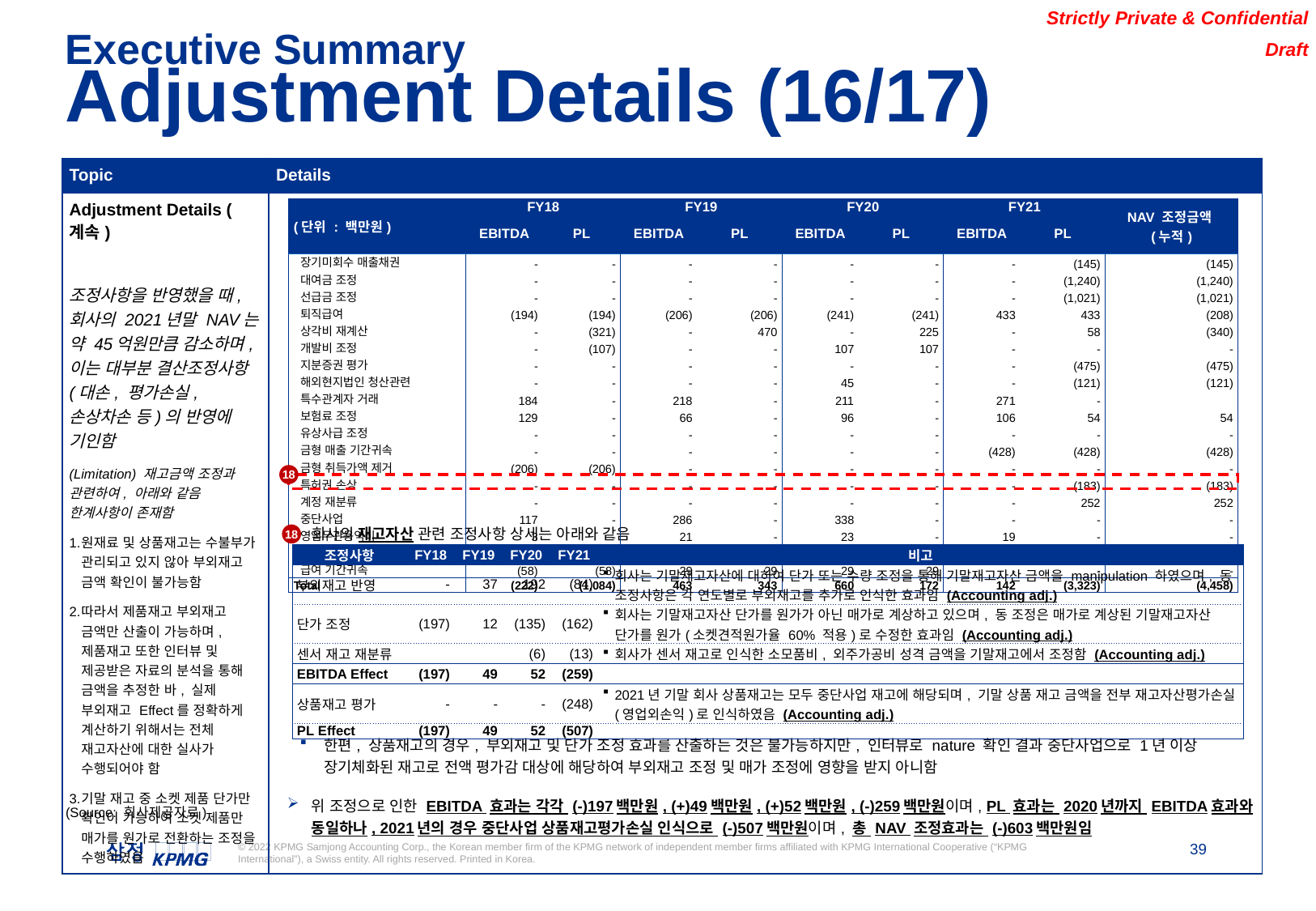

Executive Summary
Adjustment Details (16/17)
| Topic | Details |
| --- | --- |
| Adjustment Details (계속) 조정사항을 반영했을 때, 회사의 2021년말 NAV는 약 45억원만큼 감소하며, 이는 대부분 결산조정사항(대손, 평가손실, 손상차손 등)의 반영에 기인함 (Limitation) 재고금액 조정과 관련하여, 아래와 같음 한계사항이 존재함 원재료 및 상품재고는 수불부가 관리되고 있지 않아 부외재고 금액 확인이 불가능함 따라서 제품재고 부외재고 금액만 산출이 가능하며, 제품재고 또한 인터뷰 및 제공받은 자료의 분석을 통해 금액을 추정한 바, 실제 부외재고 Effect를 정확하게 계산하기 위해서는 전체 재고자산에 대한 실사가 수행되어야 함 기말 재고 중 소켓 제품 단가만 확인이 가능하여 소켓 제품만 매가를 원가로 전환하는 조정을 수행하였음 | 회사의 재고자산 관련 조정사항 상세는 아래와 같음 한편, 상품재고의 경우, 부외재고 및 단가 조정 효과를 산출하는 것은 불가능하지만, 인터뷰로 nature 확인 결과 중단사업으로 1년 이상 장기체화된 재고로 전액 평가감 대상에 해당하여 부외재고 조정 및 매가 조정에 영향을 받지 아니함 위 조정으로 인한 EBITDA 효과는 각각 (-)197백만원, (+)49백만원, (+)52백만원, (-)259백만원이며, PL 효과는 2020년까지 EBITDA효과와 동일하나, 2021년의 경우 중단사업 상품재고평가손실 인식으로 (-)507백만원이며, 총 NAV 조정효과는 (-)603백만원임 |
| (단위 : 백만원) | FY18 |  | FY19 |  | FY20 |  | FY21 |  | NAV 조정금액 (누적) |
| --- | --- | --- | --- | --- | --- | --- | --- | --- | --- |
|  | EBITDA | PL | EBITDA | PL | EBITDA | PL | EBITDA | PL |  |
| 장기미회수 매출채권 | - | - | - | - | - | - | - | (145) | (145) |
| 대여금 조정 | - | - | - | - | - | - | - | (1,240) | (1,240) |
| 선급금 조정 | - | - | - | - | - | - | - | (1,021) | (1,021) |
| 퇴직급여 | (194) | (194) | (206) | (206) | (241) | (241) | 433 | 433 | (208) |
| 상각비 재계산 | - | (321) | - | 470 | - | 225 | - | 58 | (340) |
| 개발비 조정 | - | (107) | - | - | 107 | 107 | - | - | - |
| 지분증권 평가 | - | - | - | - | - | - | - | (475) | (475) |
| 해외현지법인 청산관련 | - | - | - | - | 45 | - | - | (121) | (121) |
| 특수관계자 거래 | 184 | - | 218 | - | 211 | - | 271 | - |  |
| 보험료 조정 | 129 | - | 66 | - | 96 | - | 106 | 54 | 54 |
| 유상사급 조정 | - | - | - | - | - | - | - | - | - |
| 금형 매출 기간귀속 | - | - | - | - | - | - | (428) | (428) | (428) |
| 금형 취득가액 제거 | (206) | (206) | - | - | - | - | - | - | - |
| 특허권 손상 | - | - | - | - | - | - | - | (183) | (183) |
| 계정 재분류 | - | - | - | - | - | - | - | 252 | 252 |
| 중단사업 | 117 | - | 286 | - | 338 | - | - | - | - |
| 영업무관용역비 | 3 | - | 21 | - | 23 | - | 19 | - | - |
| 재고금액 조정 | (197) | (197) | 49 | 49 | 52 | 52 | (259) | (507) | (603) |
| 급여 기간귀속 | (58) | (58) | 29 | 29 | 29 | 29 | - | - | - |
| Total | (222) | (1,084) | 463 | 343 | 660 | 172 | 142 | (3,323) | (4,458) |

18

18
| 조정사항 | FY18 | FY19 | FY20 | FY21 | 비고 |
| --- | --- | --- | --- | --- | --- |
| 부외재고 반영 | - | 37 | 192 | (84) | 회사는 기말재고자산에 대하여 단가 또는 수량 조정을 통해 기말재고자산 금액을 manipulation 하였으며, 동 조정사항은 각 연도별로 부외재고를 추가로 인식한 효과임 (Accounting adj.) |
| 단가 조정 | (197) | 12 | (135) | (162) | 회사는 기말재고자산 단가를 원가가 아닌 매가로 계상하고 있으며, 동 조정은 매가로 계상된 기말재고자산 단가를 원가(소켓견적원가율 60% 적용)로 수정한 효과임 (Accounting adj.) |
| 센서 재고 재분류 |  |  | (6) | (13) | 회사가 센서 재고로 인식한 소모품비, 외주가공비 성격 금액을 기말재고에서 조정함 (Accounting adj.) |
| EBITDA Effect | (197) | 49 | 52 | (259) |  |
| 상품재고 평가 | - | - | - | (248) | 2021년 기말 회사 상품재고는 모두 중단사업 재고에 해당되며, 기말 상품 재고 금액을 전부 재고자산평가손실(영업외손익)로 인식하였음 (Accounting adj.) |
| PL Effect | (197) | 49 | 52 | (507) |  |
(Source: 회사제공자료)